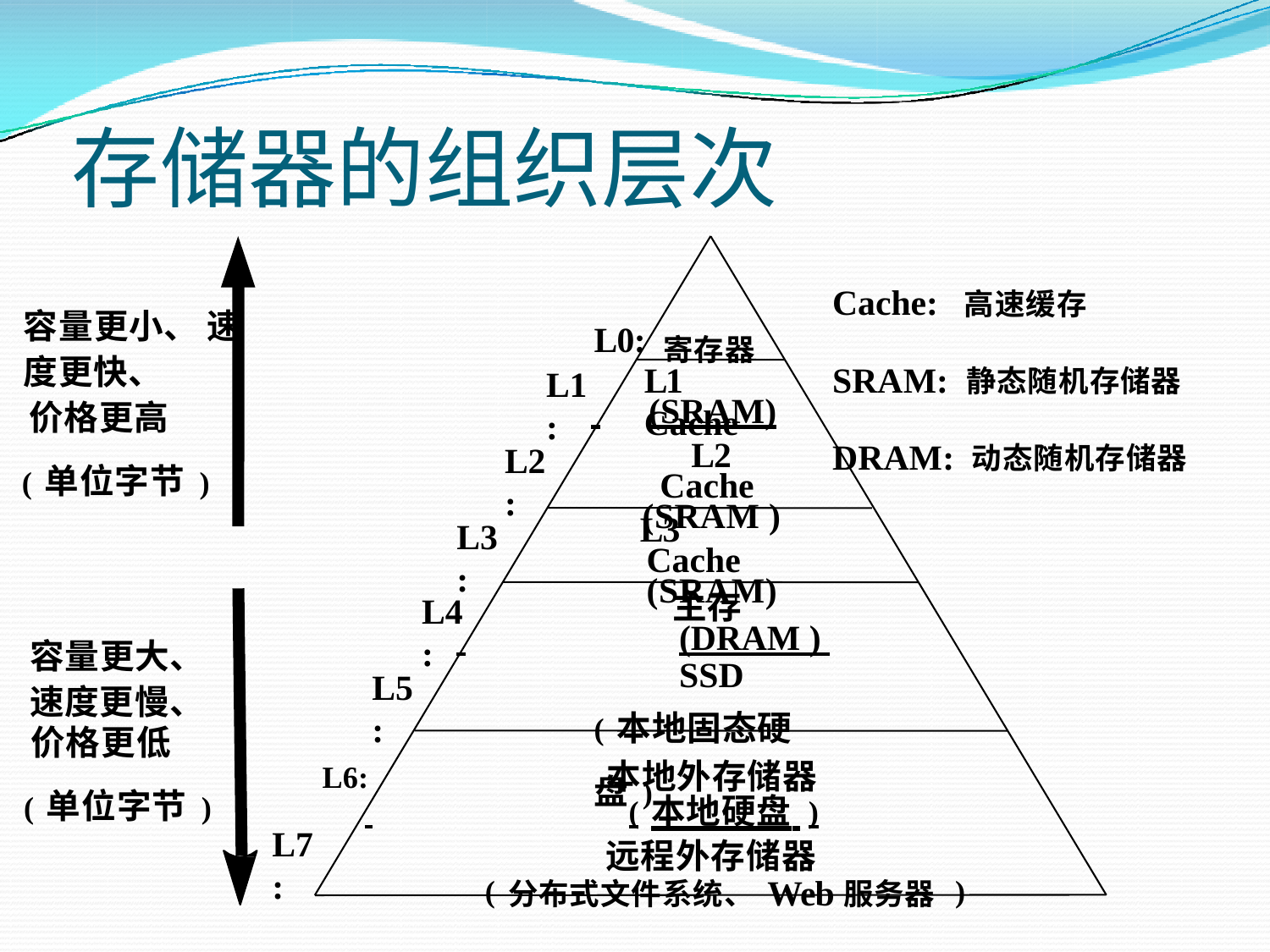

# 存储器的组织层次

Cache: 高速缓存 SRAM: 静态随机存储器 DRAM: 动态随机存储器

容量更小、 速度更快、
L0: 寄存器
L1 Cache

L1:
 	(SRAM)
L2 Cache  (SRAM )
价格更高
(单位字节)
L2:
L3 Cache  (SRAM)

L3:

主存
L4:

 	(DRAM ) 	 SSD
容量更大、 速度更慢、
L5:
(本地固态硬盘)
价格更低
(单位字节)

L6:	本地外存储器
 	(本地硬盘 )
远程外存储器
(分布式文件系统、Web服务器 )
L7: